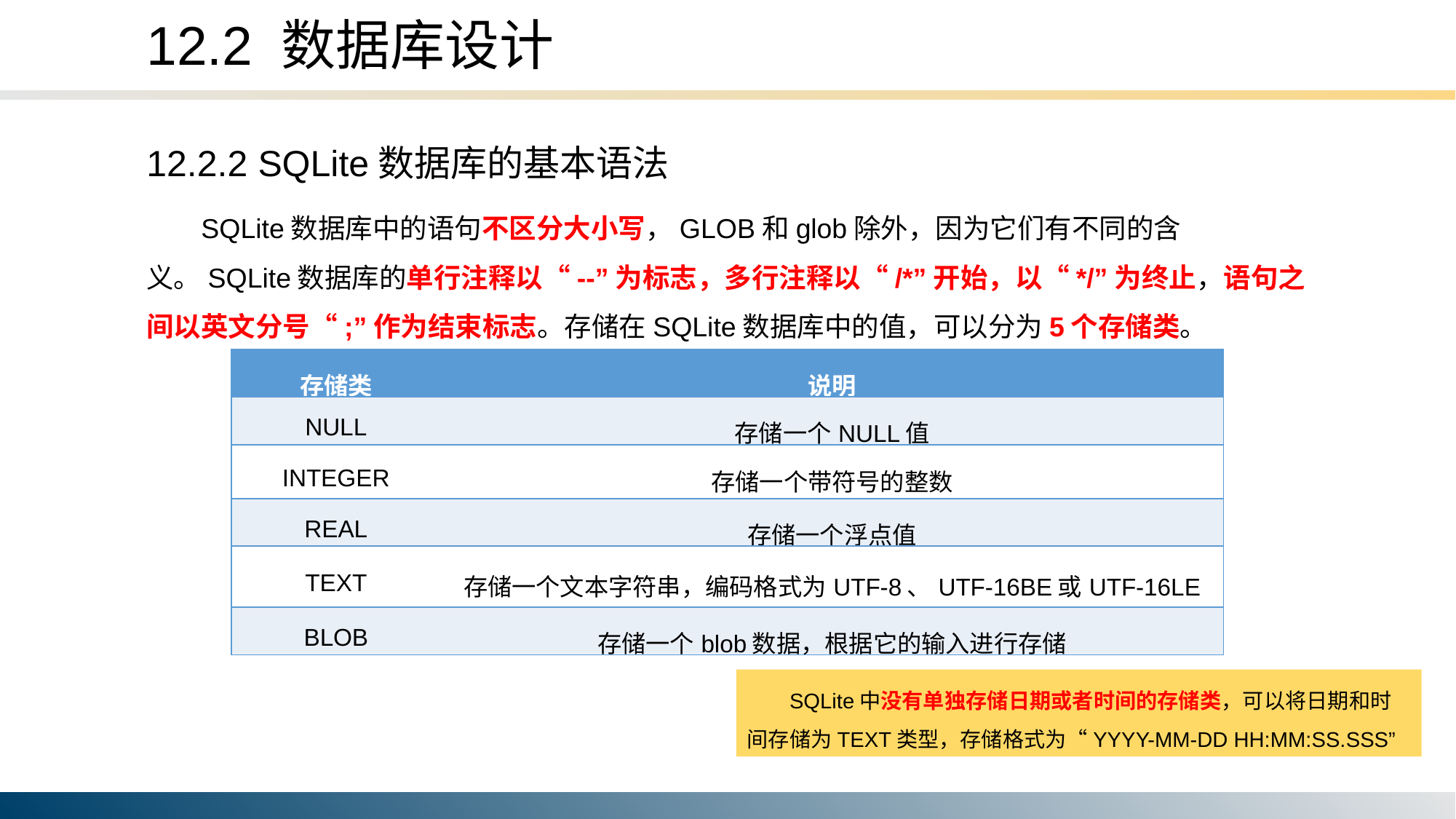

12.2 数据库设计
12.2.2 SQLite数据库的基本语法
SQLite数据库中的语句不区分大小写，GLOB和glob除外，因为它们有不同的含义。SQLite数据库的单行注释以“--”为标志，多行注释以“/*”开始，以“*/”为终止，语句之间以英文分号“;”作为结束标志。存储在SQLite数据库中的值，可以分为5个存储类。
| 存储类 | 说明 |
| --- | --- |
| NULL | 存储一个NULL值 |
| INTEGER | 存储一个带符号的整数 |
| REAL | 存储一个浮点值 |
| TEXT | 存储一个文本字符串，编码格式为UTF-8、UTF-16BE或UTF-16LE |
| BLOB | 存储一个blob数据，根据它的输入进行存储 |
SQLite中没有单独存储日期或者时间的存储类，可以将日期和时间存储为TEXT类型，存储格式为“YYYY-MM-DD HH:MM:SS.SSS”